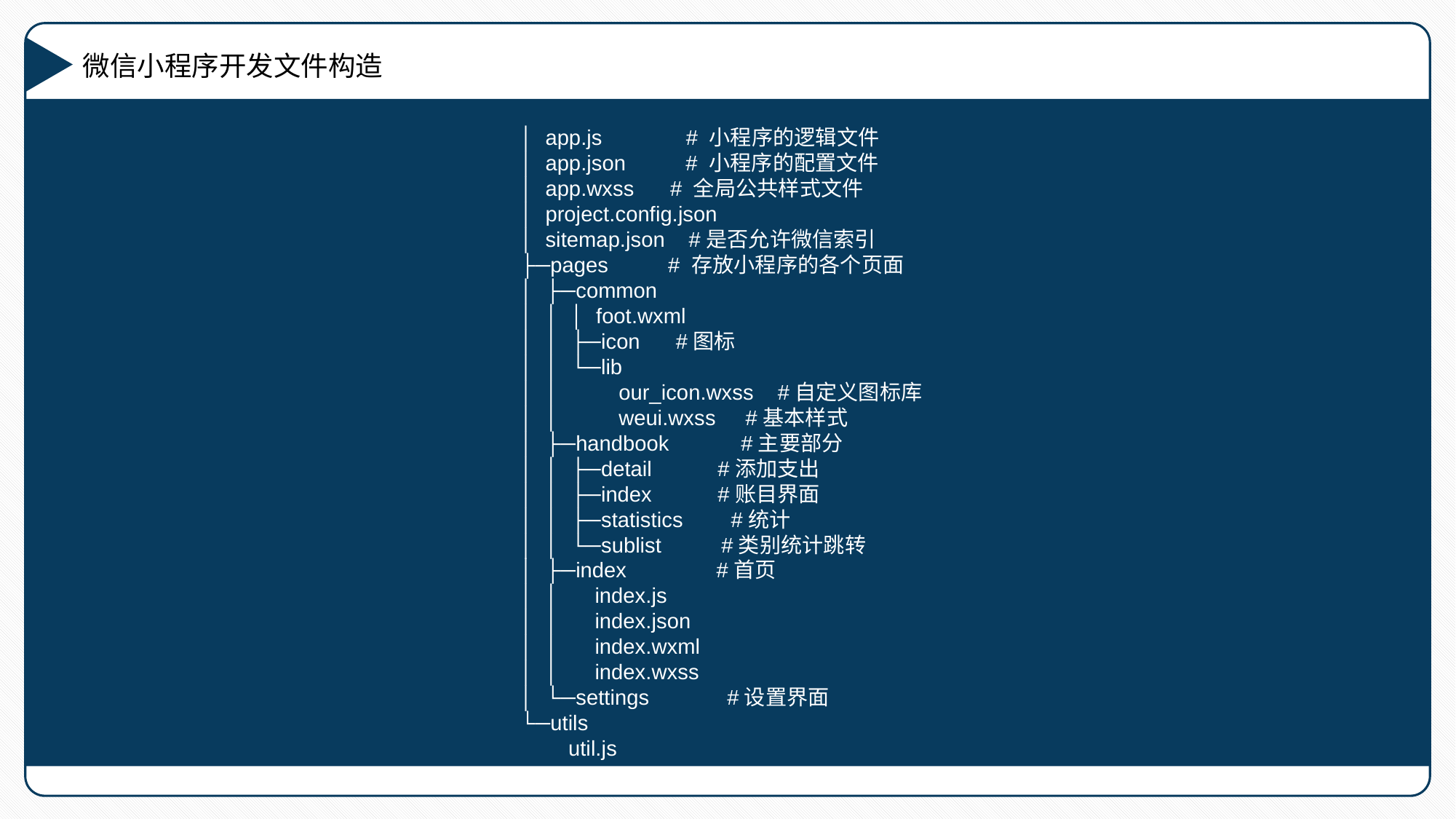

微信小程序开发文件构造

│  app.js              # 小程序的逻辑文件
│  app.json          # 小程序的配置文件
│  app.wxss      # 全局公共样式文件
│  project.config.json
│  sitemap.json    #是否允许微信索引
├─pages          # 存放小程序的各个页面
│  ├─common
│  │  │  foot.wxml
│  │  ├─icon      #图标
│  │  └─lib
│  │          our_icon.wxss    #自定义图标库
│  │          weui.wxss     #基本样式
│  ├─handbook            #主要部分
│  │  ├─detail           #添加支出
│  │  ├─index           #账目界面
│  │  ├─statistics        #统计
│  │  └─sublist          #类别统计跳转
│  ├─index               #首页
│  │      index.js
│  │      index.json
│  │      index.wxml
│  │      index.wxss
│  └─settings             #设置界面
└─utils
        util.js